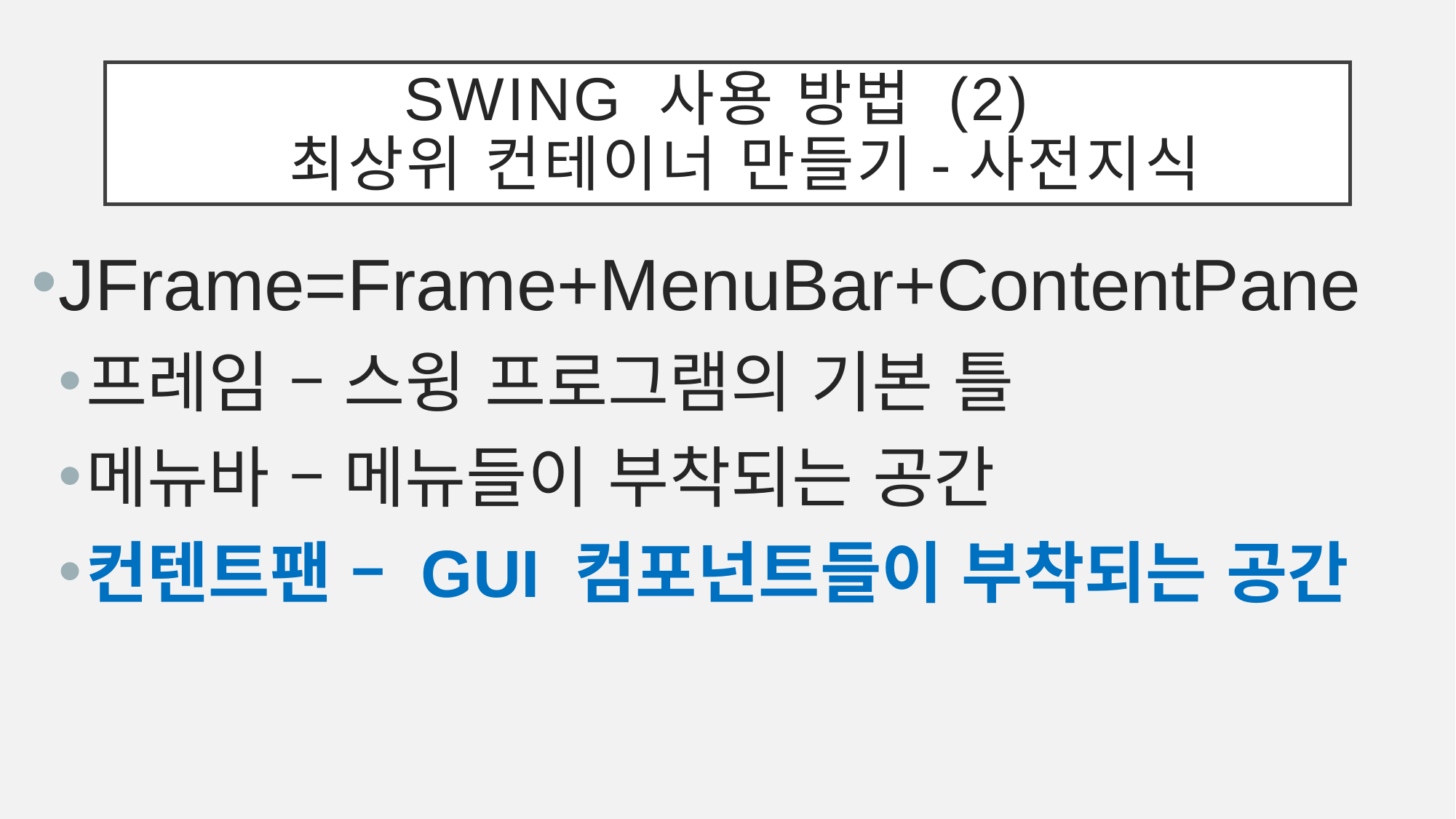

# Swing 사용 방법 (2) 최상위 컨테이너 만들기-사전지식
JFrame=Frame+MenuBar+ContentPane
프레임 – 스윙 프로그램의 기본 틀
메뉴바 – 메뉴들이 부착되는 공간
컨텐트팬 – GUI 컴포넌트들이 부착되는 공간